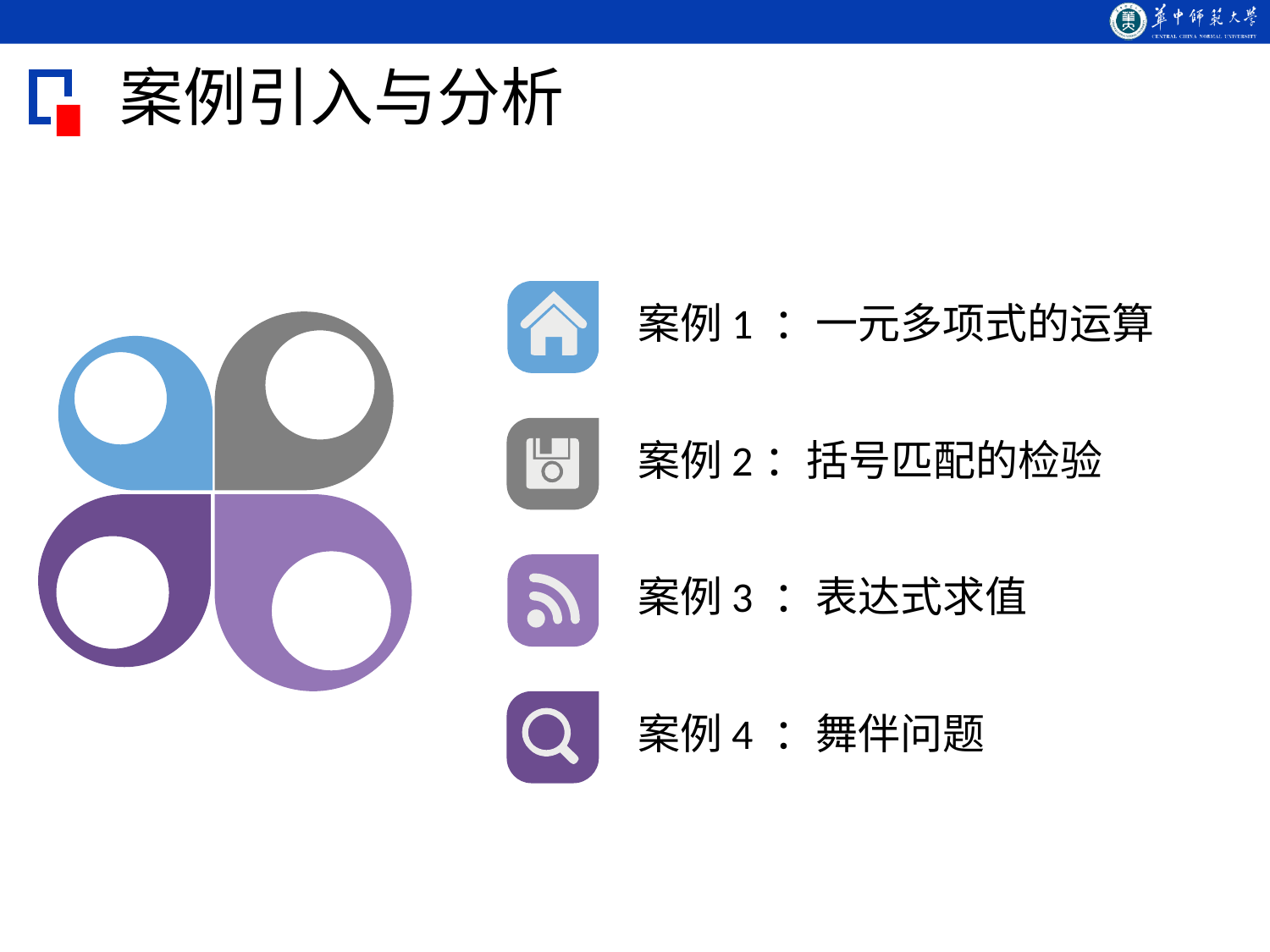

案例引入与分析

案例1 ：一元多项式的运算

案例2：括号匹配的检验

案例3 ：表达式求值

案例4 ：舞伴问题